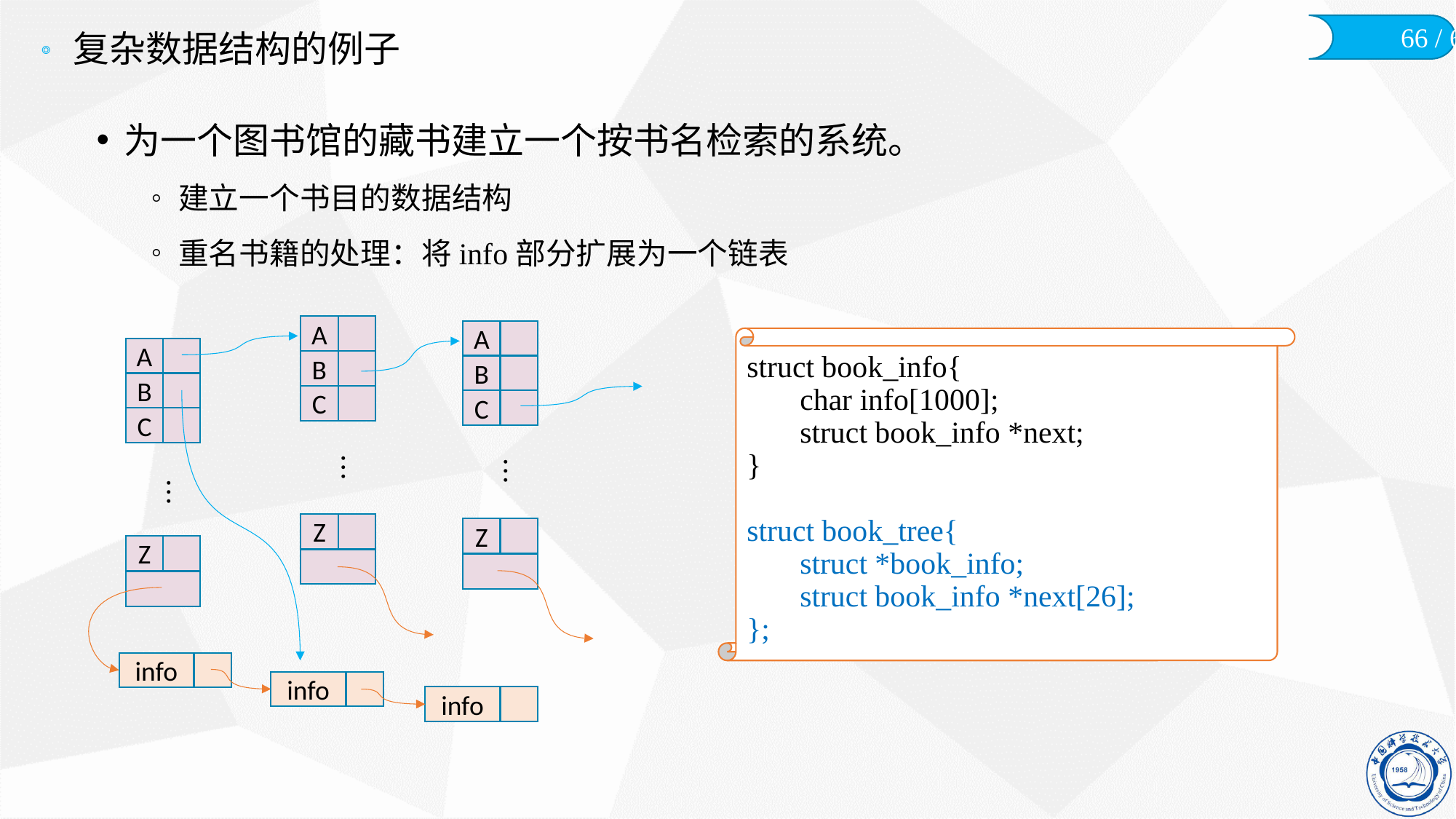

# 复杂数据结构的例子
为一个图书馆的藏书建立一个按书名检索的系统。
建立一个书目的数据结构
重名书籍的处理：将info部分扩展为一个链表
A

B

C

Z

A

B

C

Z

A

B

C

︙
︙
︙
Z

info

info

info

struct book_info{
	char info[1000];
	struct book_info *next;
}

struct book_tree{
	struct *book_info;
	struct book_info *next[26];
};